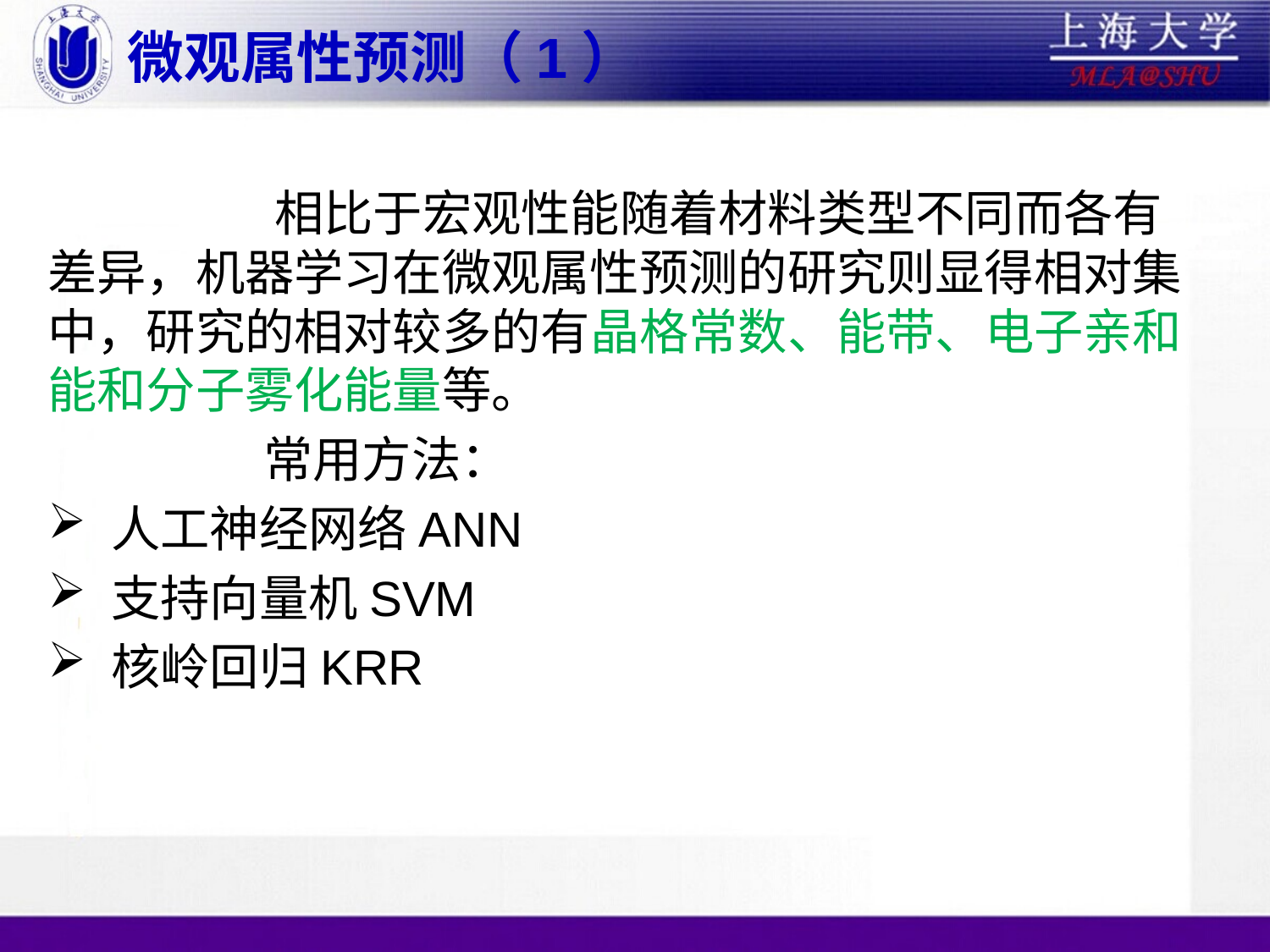

# 微观属性预测（1）
										        相比于宏观性能随着材料类型不同而各有差异，机器学习在微观属性预测的研究则显得相对集中，研究的相对较多的有晶格常数、能带、电子亲和能和分子雾化能量等。
	       常用方法：
人工神经网络ANN
支持向量机SVM
核岭回归KRR